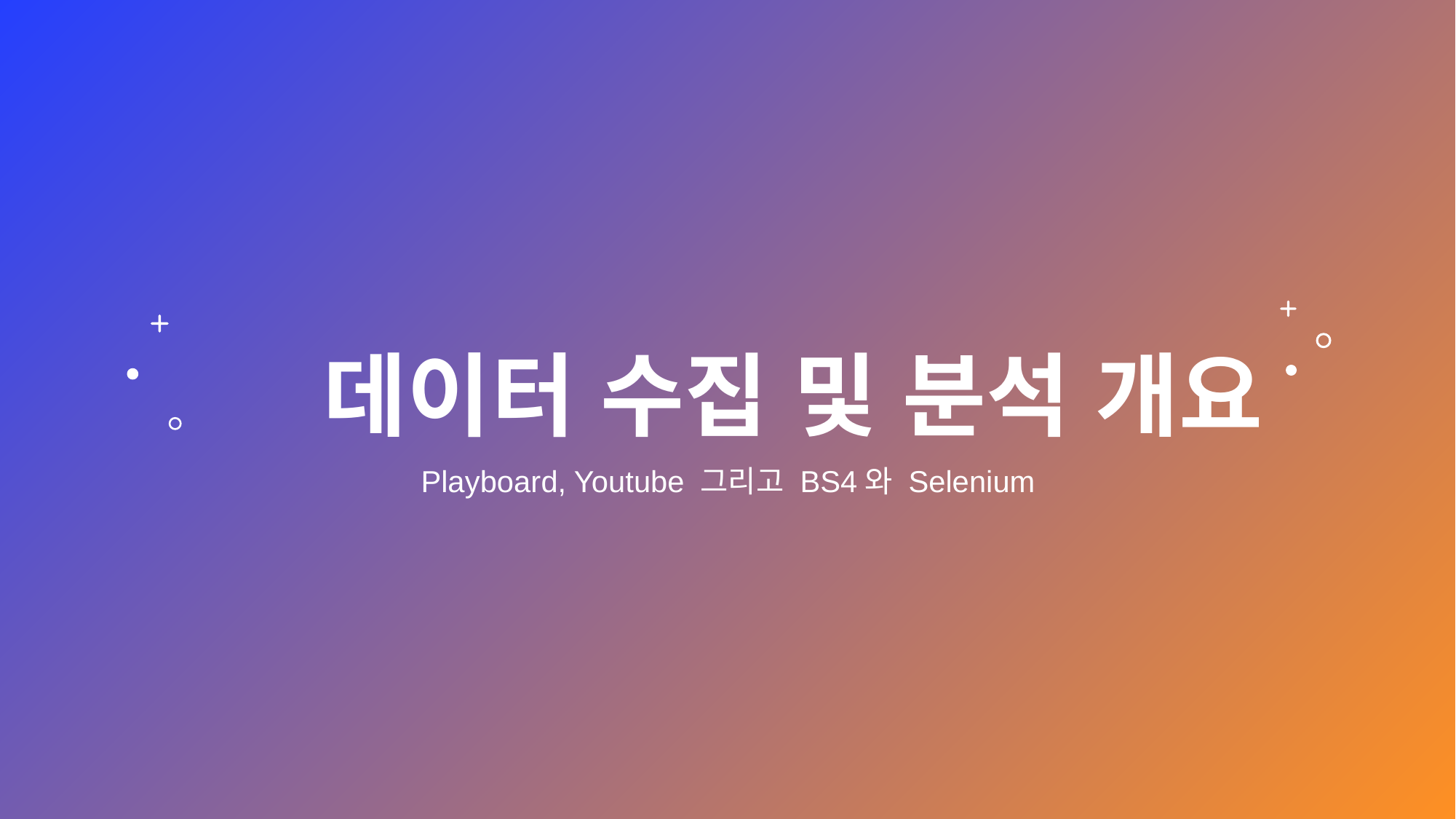

# 데이터 수집 및 분석 개요
Playboard, Youtube 그리고 BS4와 Selenium